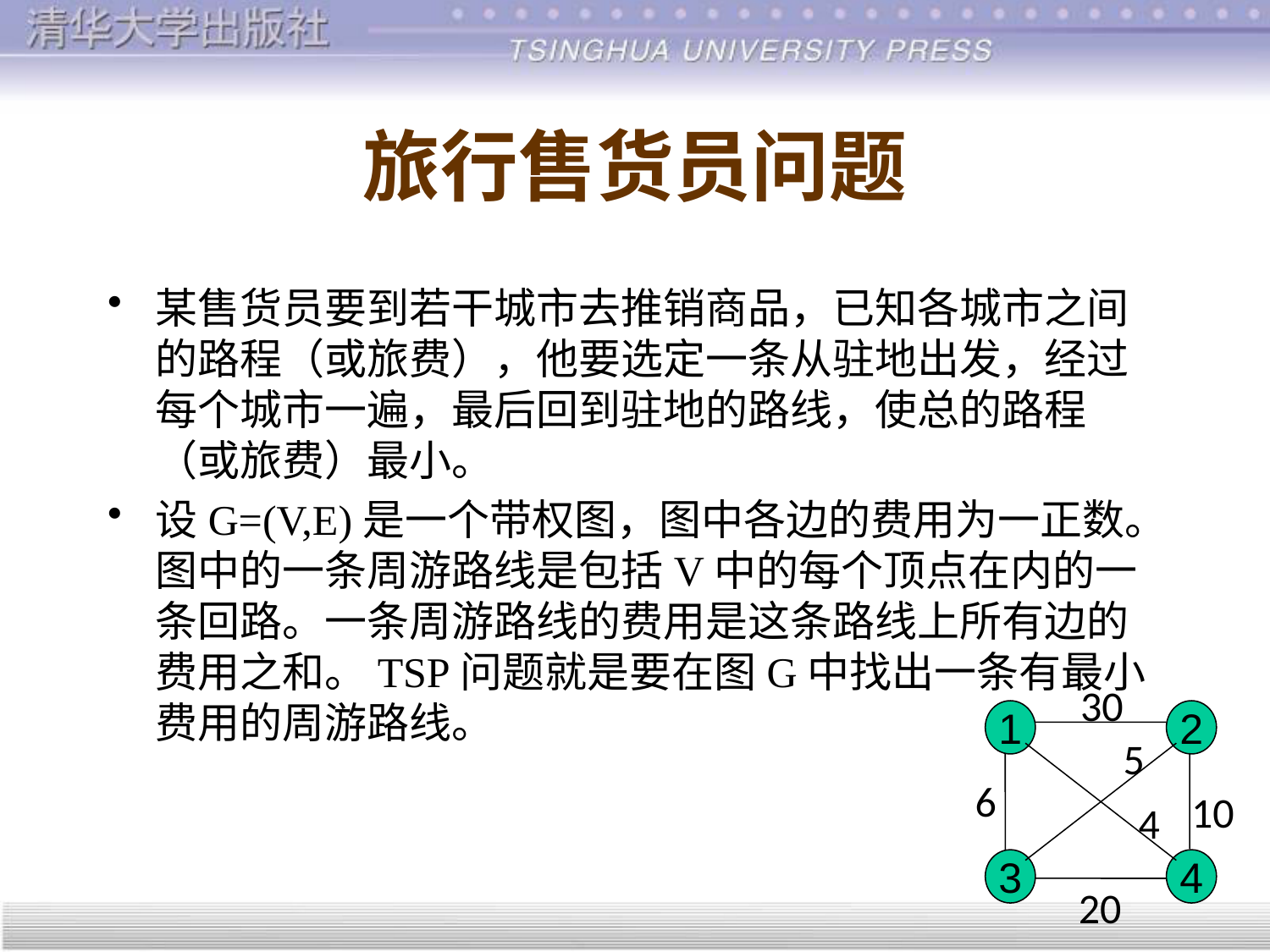

# 旅行售货员问题
某售货员要到若干城市去推销商品，已知各城市之间的路程（或旅费），他要选定一条从驻地出发，经过每个城市一遍，最后回到驻地的路线，使总的路程（或旅费）最小。
设G=(V,E)是一个带权图，图中各边的费用为一正数。图中的一条周游路线是包括V中的每个顶点在内的一条回路。一条周游路线的费用是这条路线上所有边的费用之和。TSP问题就是要在图G中找出一条有最小费用的周游路线。
30
1
2

5

6
10
4
3
4
20